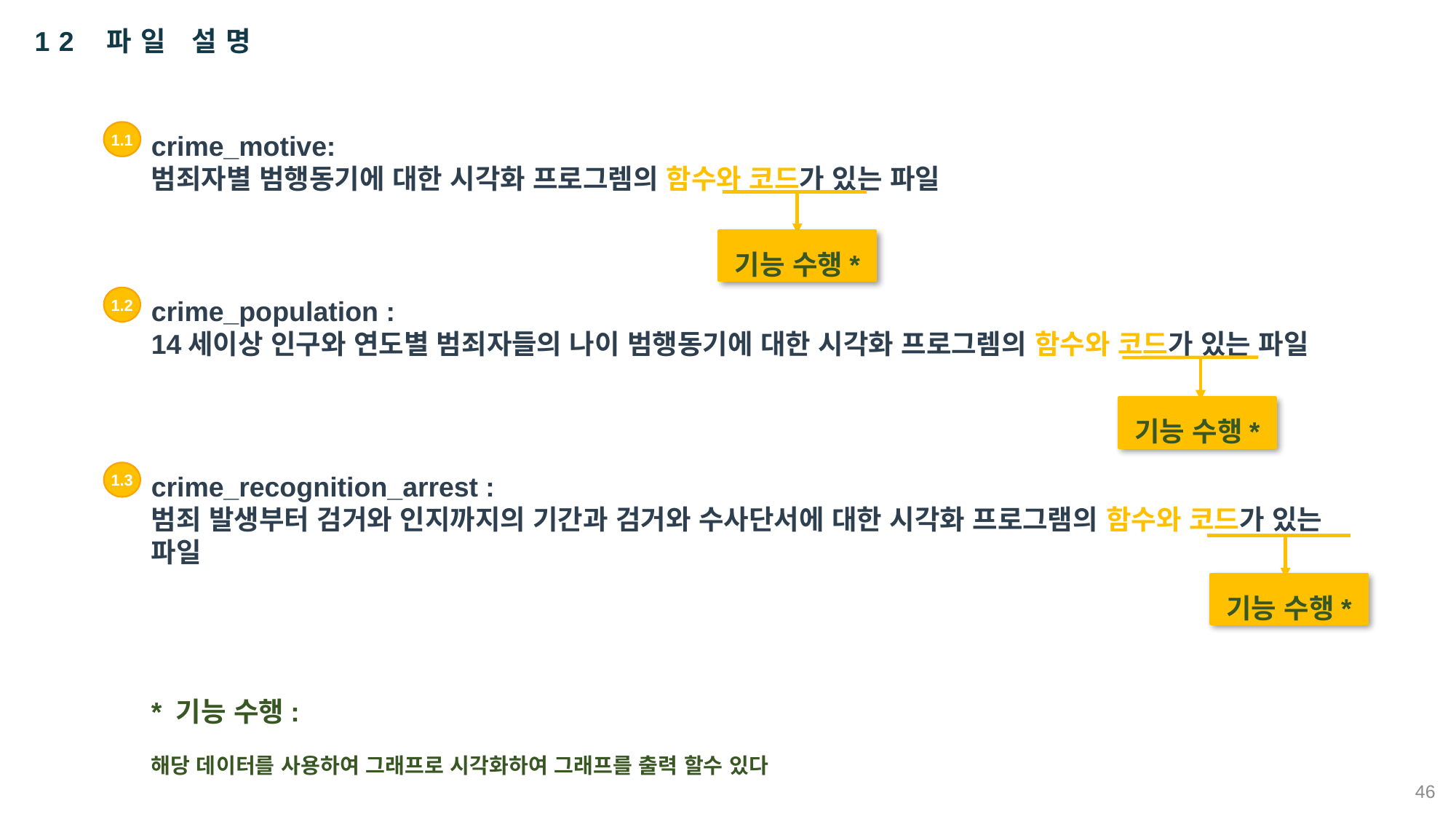

12 파일 설명
crime_motive:
범죄자별 범행동기에 대한 시각화 프로그렘의 함수와 코드가 있는 파일
1.1
2.9
기능 수행*
crime_population :
14세이상 인구와 연도별 범죄자들의 나이 범행동기에 대한 시각화 프로그렘의 함수와 코드가 있는 파일
1.2
기능 수행*
crime_recognition_arrest :
범죄 발생부터 검거와 인지까지의 기간과 검거와 수사단서에 대한 시각화 프로그램의 함수와 코드가 있는 파일
1.3
기능 수행*
* 기능 수행:
해당 데이터를 사용하여 그래프로 시각화하여 그래프를 출력 할수 있다
46